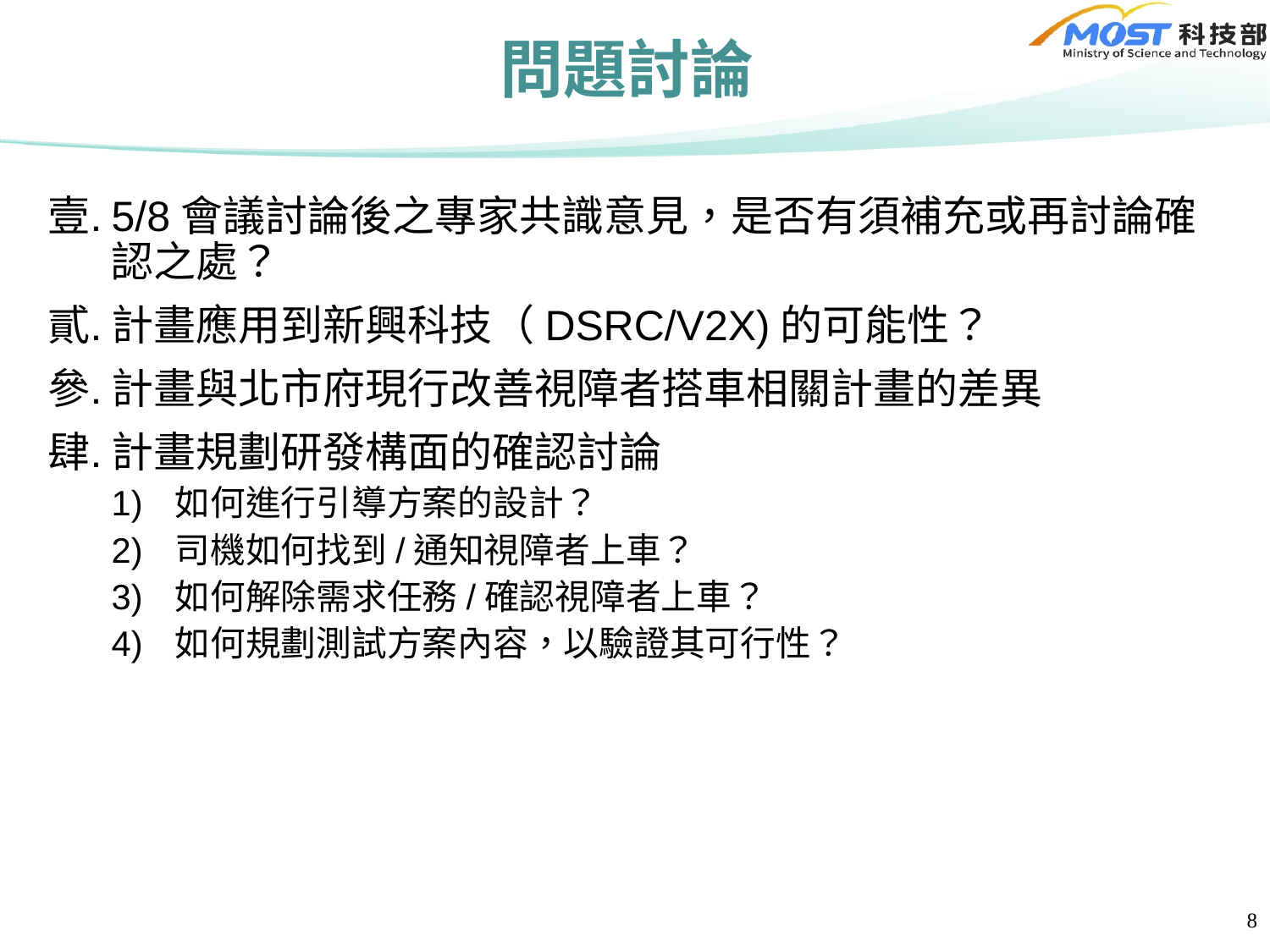

# 問題討論
5/8會議討論後之專家共識意見，是否有須補充或再討論確認之處？
計畫應用到新興科技（DSRC/V2X)的可能性？
計畫與北市府現行改善視障者搭車相關計畫的差異
計畫規劃研發構面的確認討論
如何進行引導方案的設計？
司機如何找到/通知視障者上車？
如何解除需求任務/確認視障者上車？
如何規劃測試方案內容，以驗證其可行性？

8